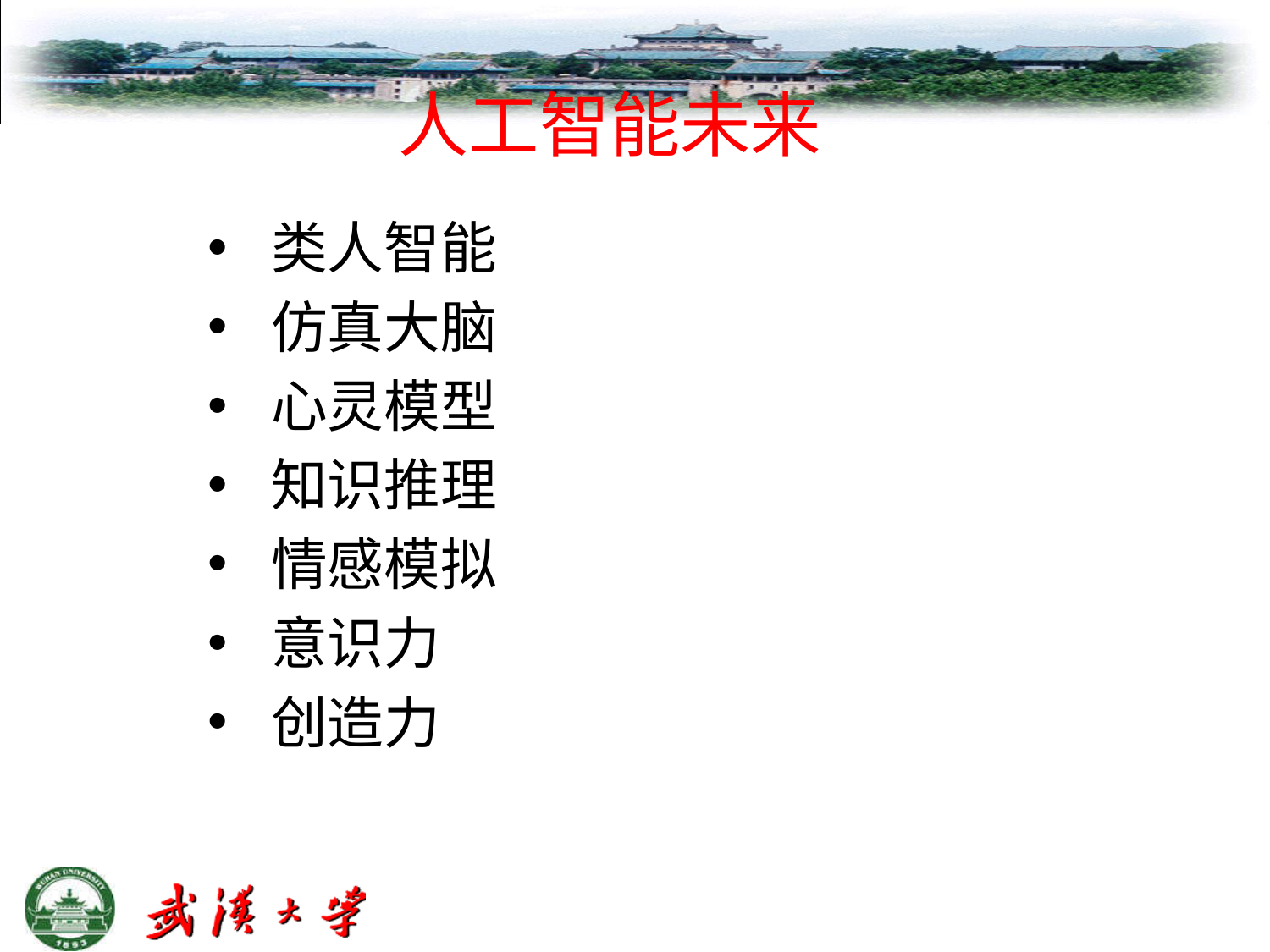

# 人工智能未来
类人智能
仿真大脑
心灵模型
知识推理
情感模拟
意识力
创造力